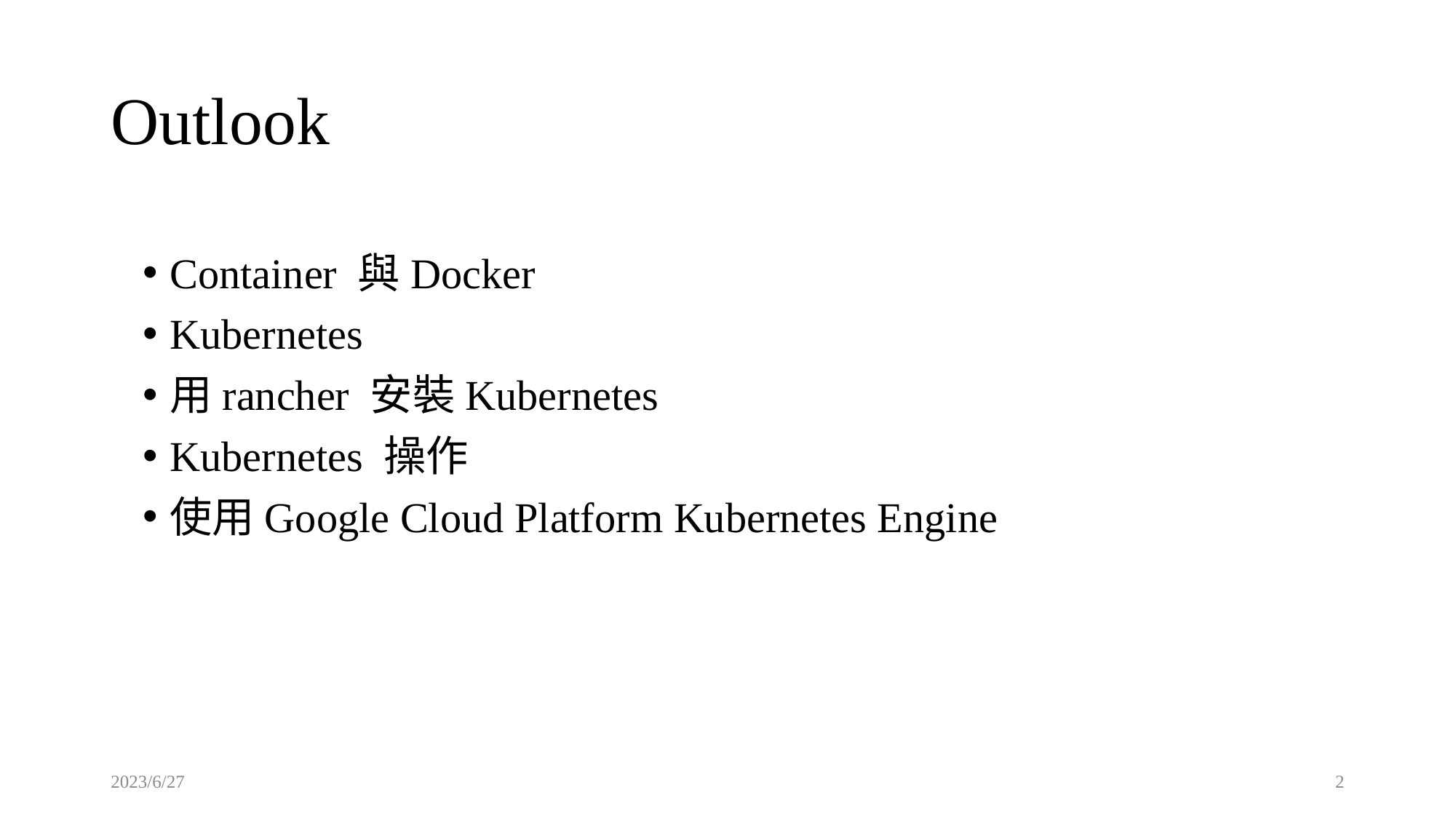

# Outlook
Container 與Docker
Kubernetes
用rancher 安裝Kubernetes
Kubernetes 操作
使用Google Cloud Platform Kubernetes Engine
2023/6/27
2